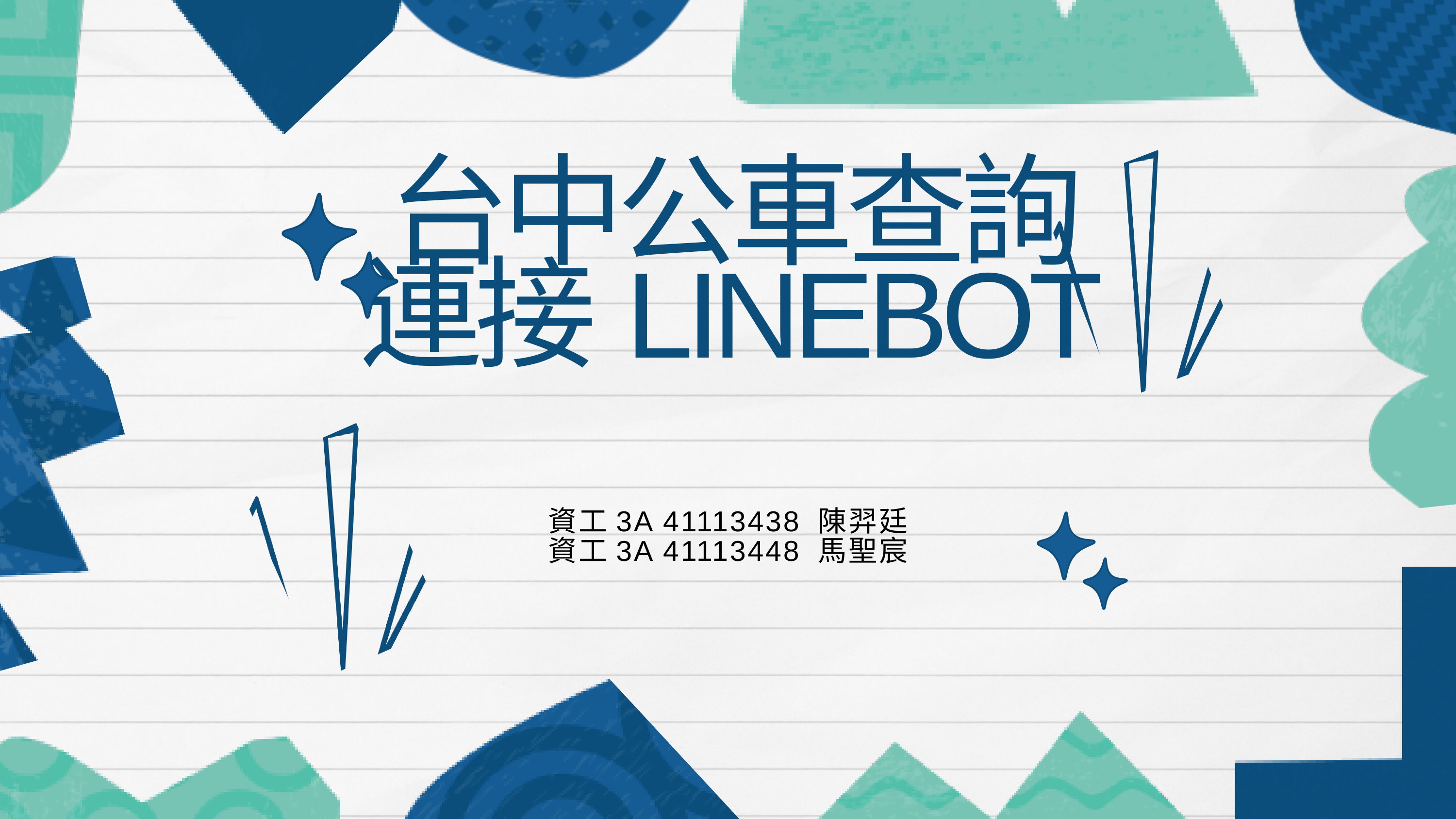

台中公車查詢連接LINEBOT

資工3A 41113438 陳羿廷
資工3A 41113448 馬聖宸